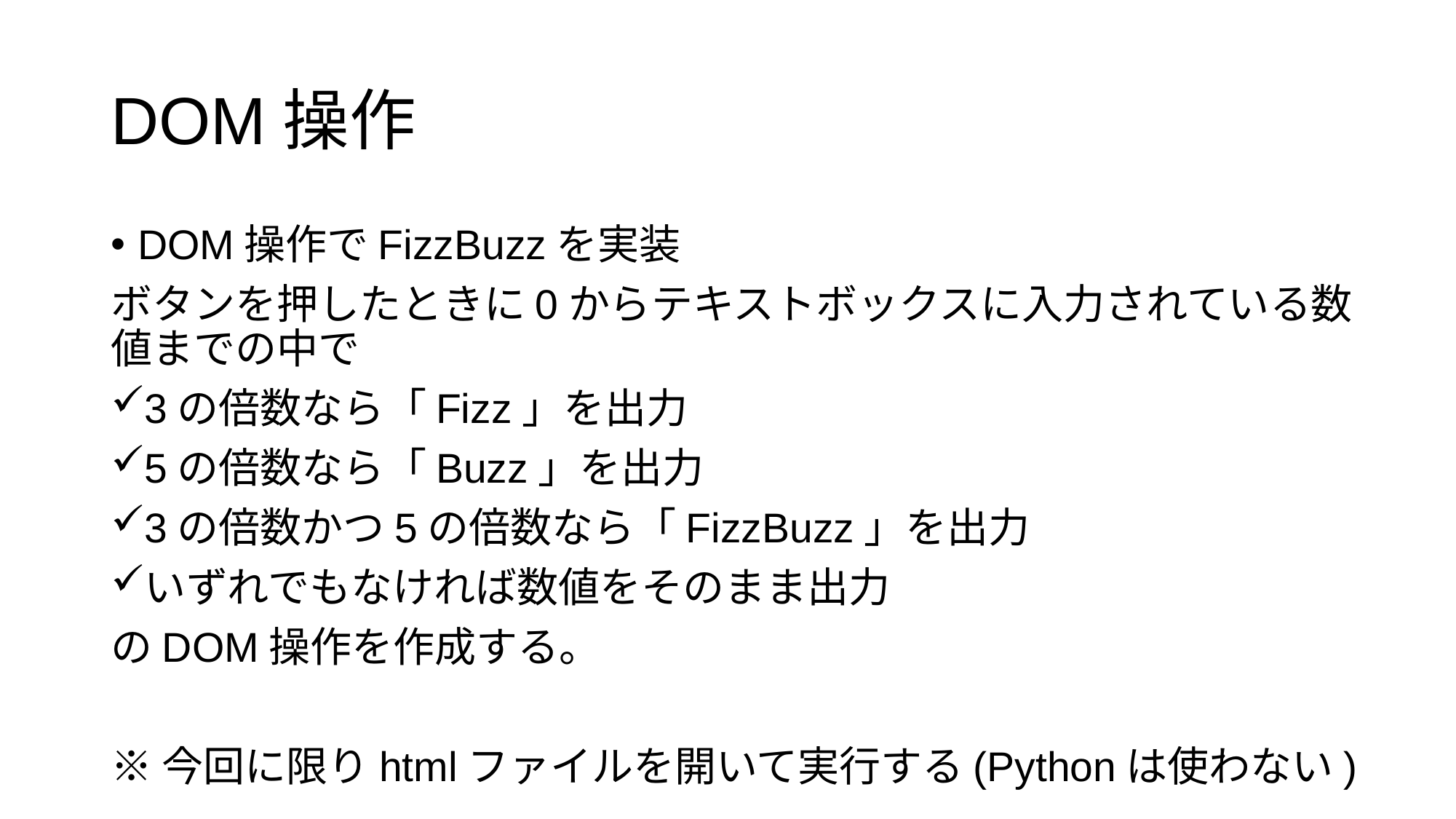

# DOM操作
DOM操作でFizzBuzzを実装
ボタンを押したときに0からテキストボックスに入力されている数値までの中で
3の倍数なら「Fizz」を出力
5の倍数なら「Buzz」を出力
3の倍数かつ5の倍数なら「FizzBuzz」を出力
いずれでもなければ数値をそのまま出力
のDOM操作を作成する。

※今回に限りhtmlファイルを開いて実行する(Pythonは使わない)